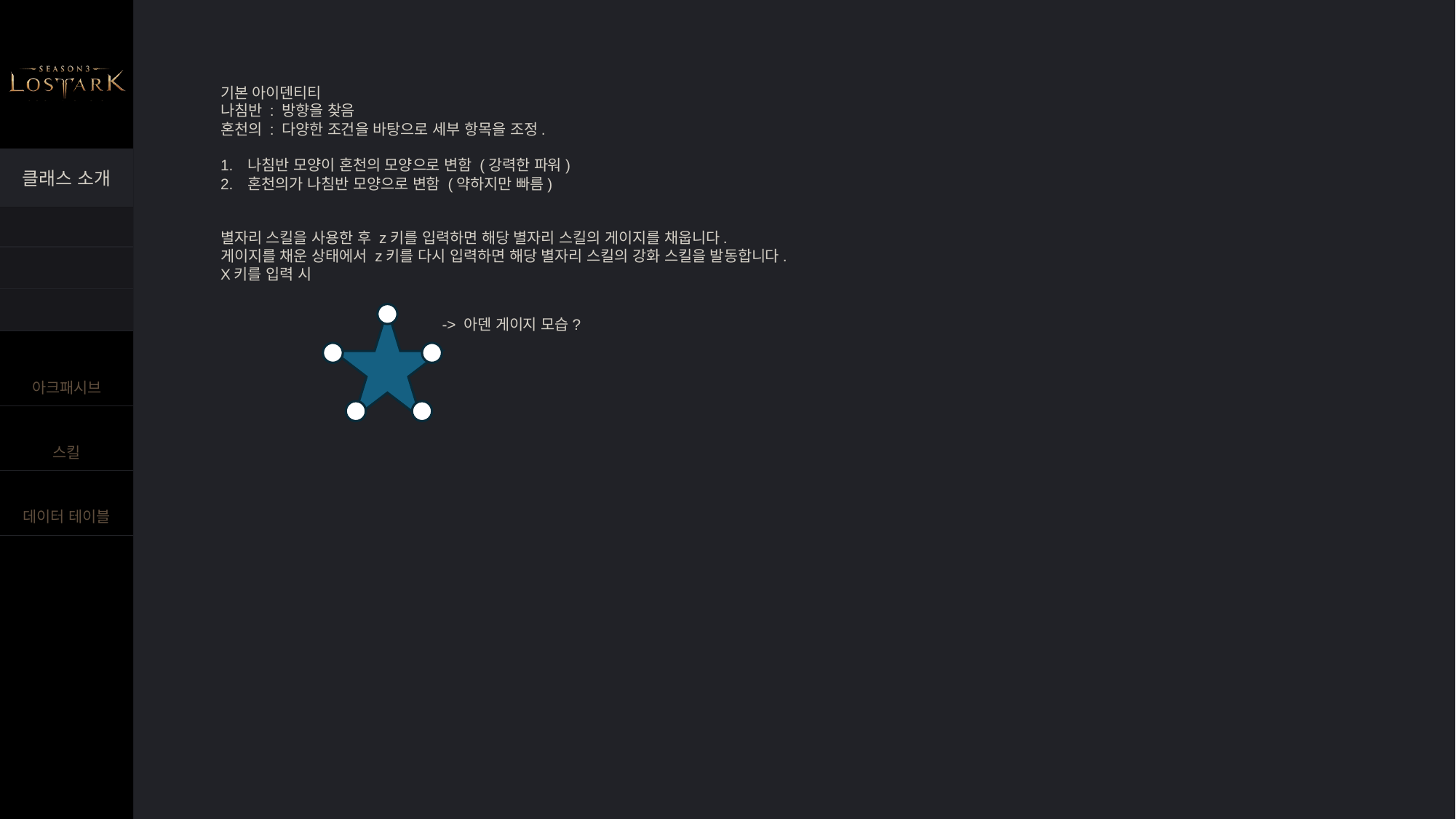

기본 아이덴티티
나침반 : 방향을 찾음
혼천의 : 다양한 조건을 바탕으로 세부 항목을 조정.

나침반 모양이 혼천의 모양으로 변함 (강력한 파워)
혼천의가 나침반 모양으로 변함 (약하지만 빠름)

별자리 스킬을 사용한 후 z키를 입력하면 해당 별자리 스킬의 게이지를 채웁니다.
게이지를 채운 상태에서 z키를 다시 입력하면 해당 별자리 스킬의 강화 스킬을 발동합니다.
X키를 입력 시

-> 아덴 게이지 모습?

#